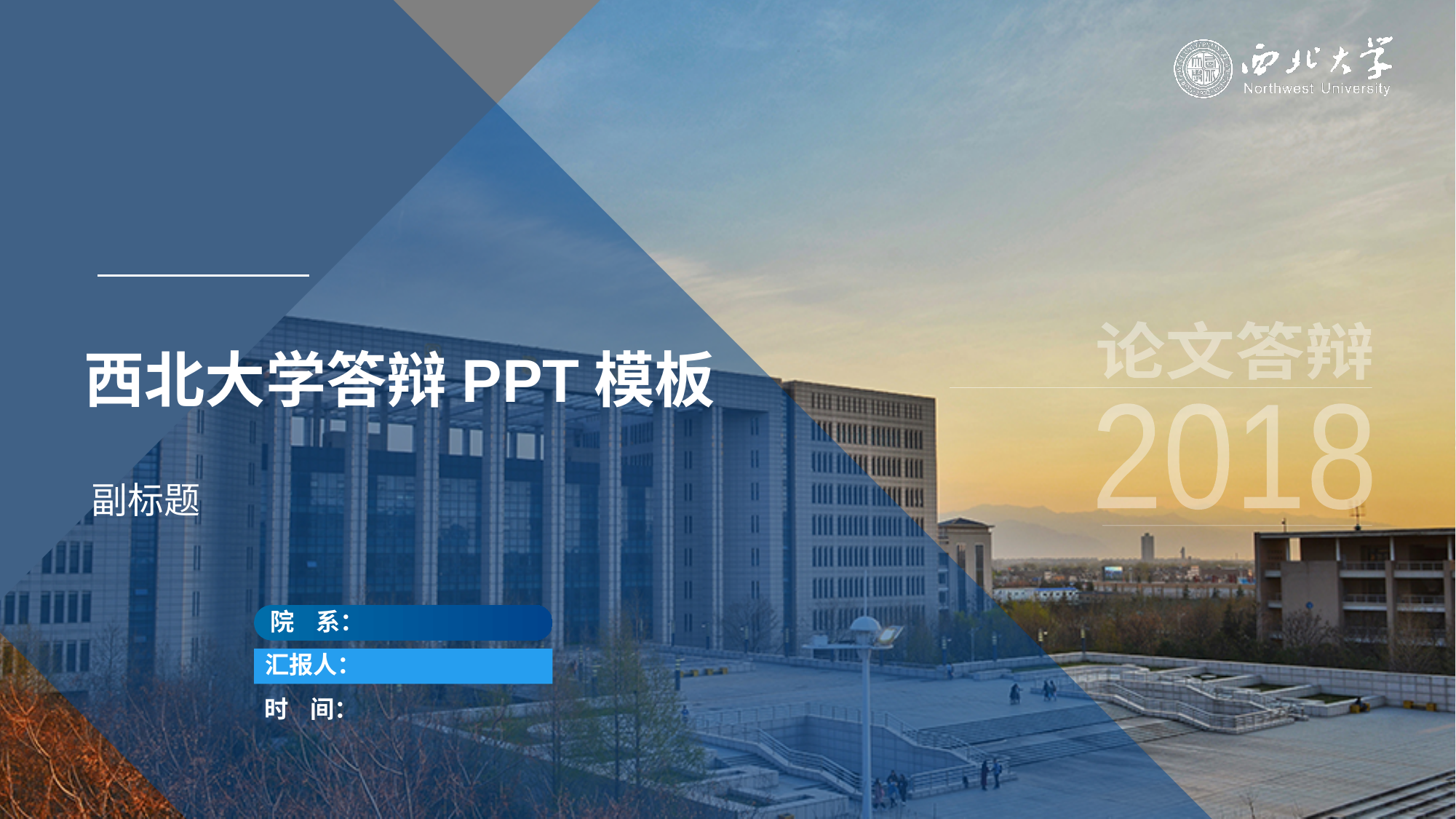

西北大学答辩PPT模板
论文答辩
2018
副标题
院    系：
汇报人：
时    间：